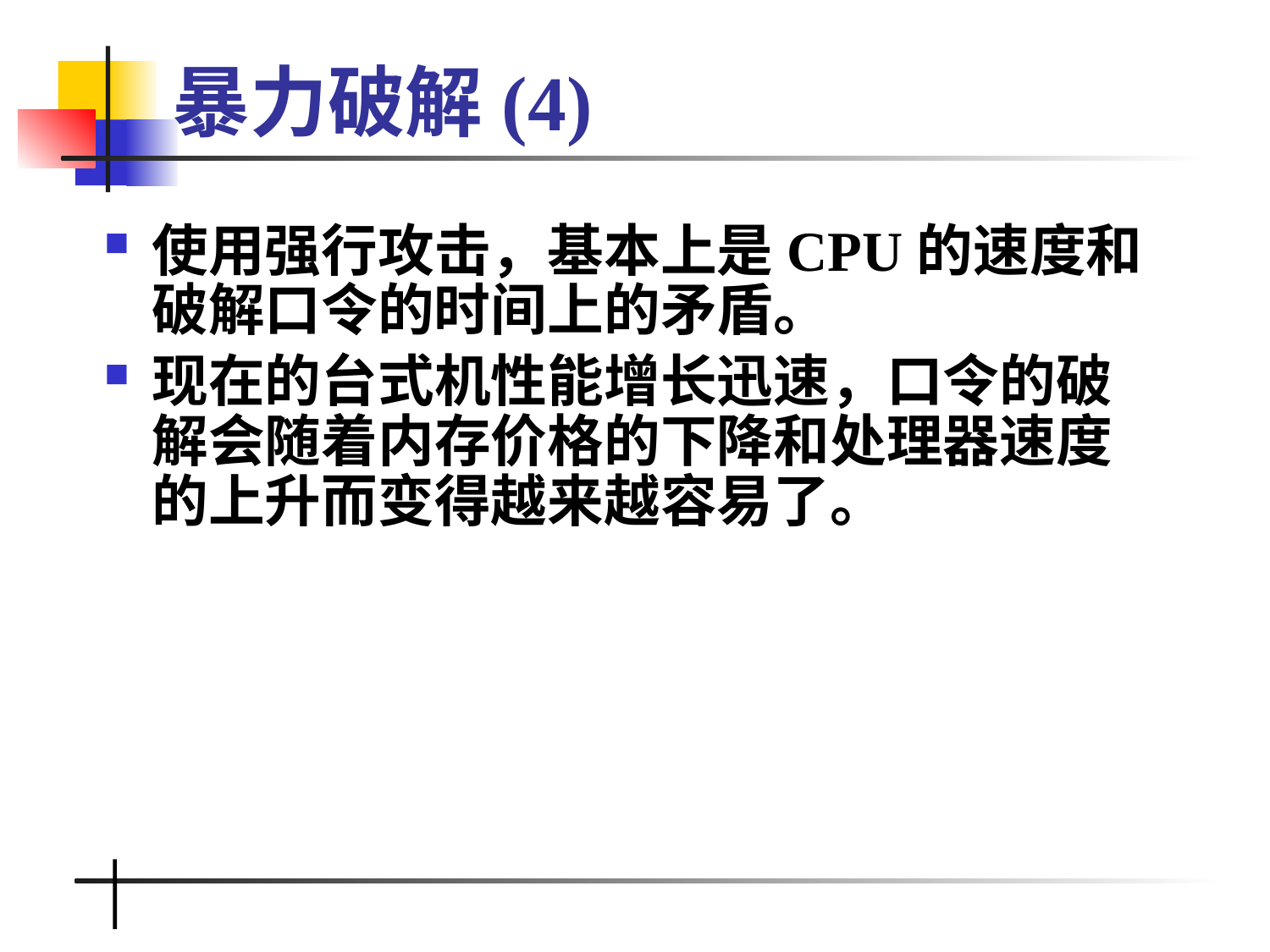

# 暴力破解(4)
使用强行攻击，基本上是CPU的速度和破解口令的时间上的矛盾。
现在的台式机性能增长迅速，口令的破解会随着内存价格的下降和处理器速度的上升而变得越来越容易了。